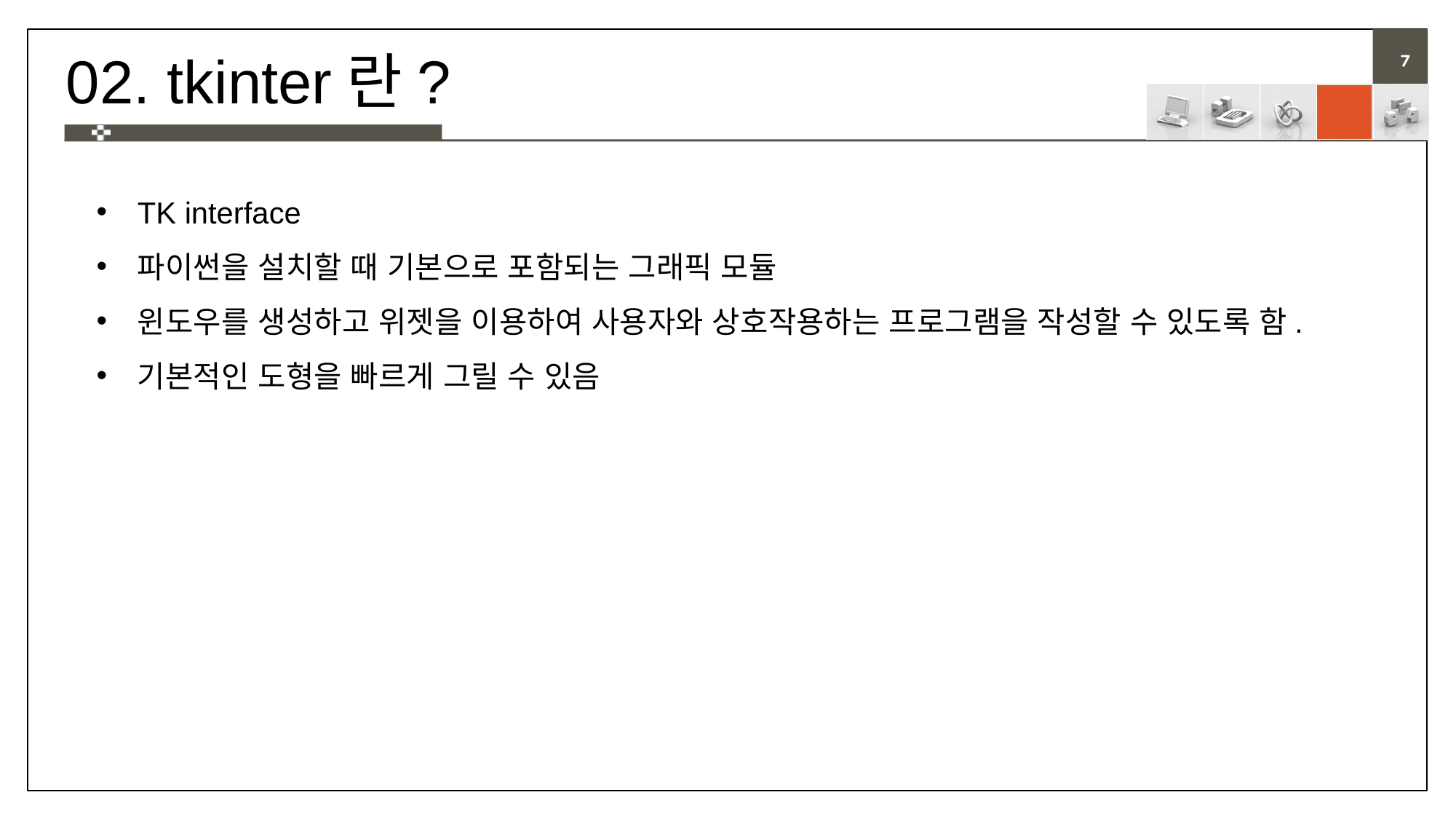

# 02. tkinter란?
TK interface
파이썬을 설치할 때 기본으로 포함되는 그래픽 모듈
윈도우를 생성하고 위젯을 이용하여 사용자와 상호작용하는 프로그램을 작성할 수 있도록 함.
기본적인 도형을 빠르게 그릴 수 있음